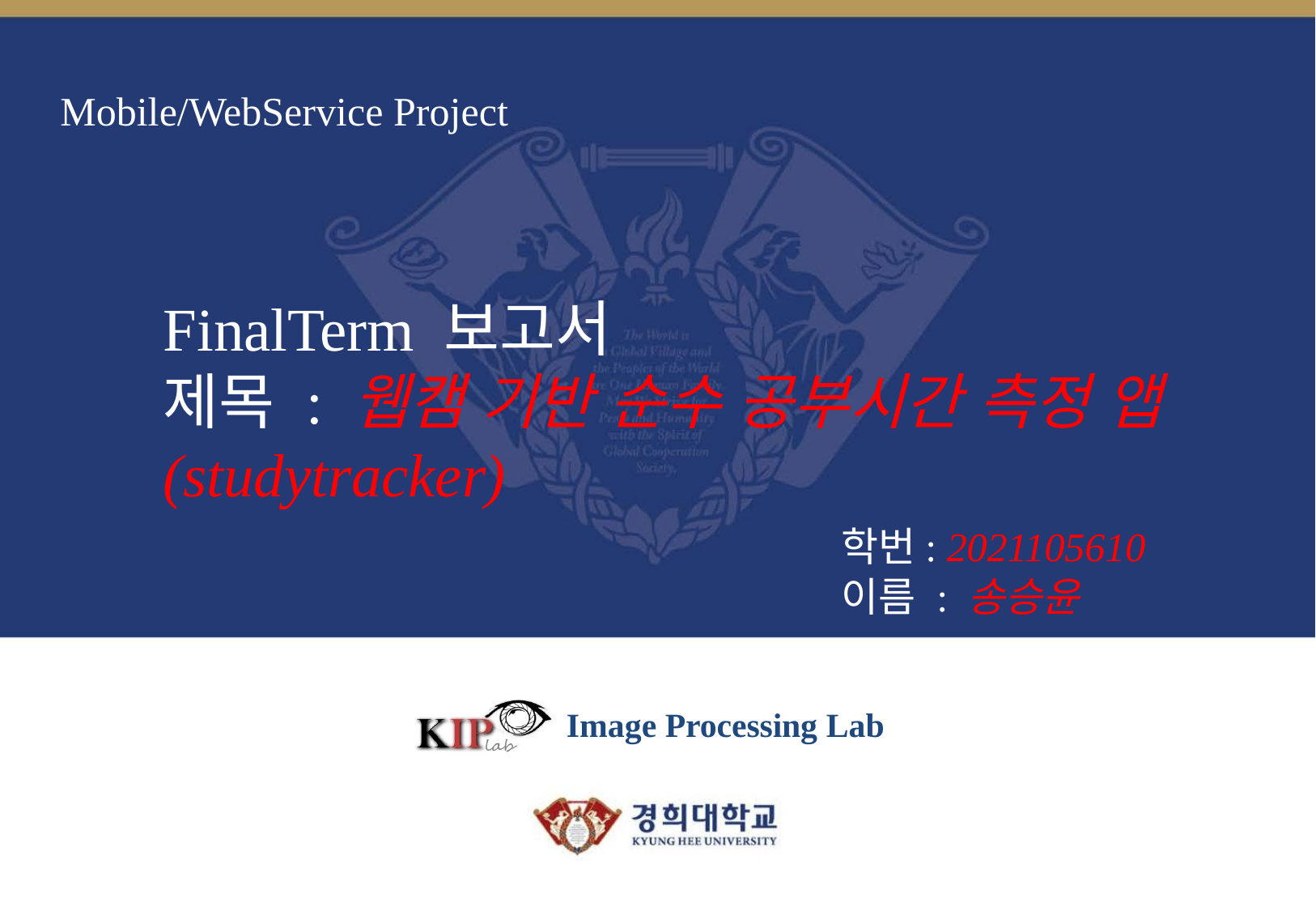

# Mobile/WebService Project
FinalTerm 보고서
제목 : 웹캠 기반 순수 공부시간 측정 앱(studytracker)
학번: 2021105610
이름 : 송승윤

Image Processing Lab